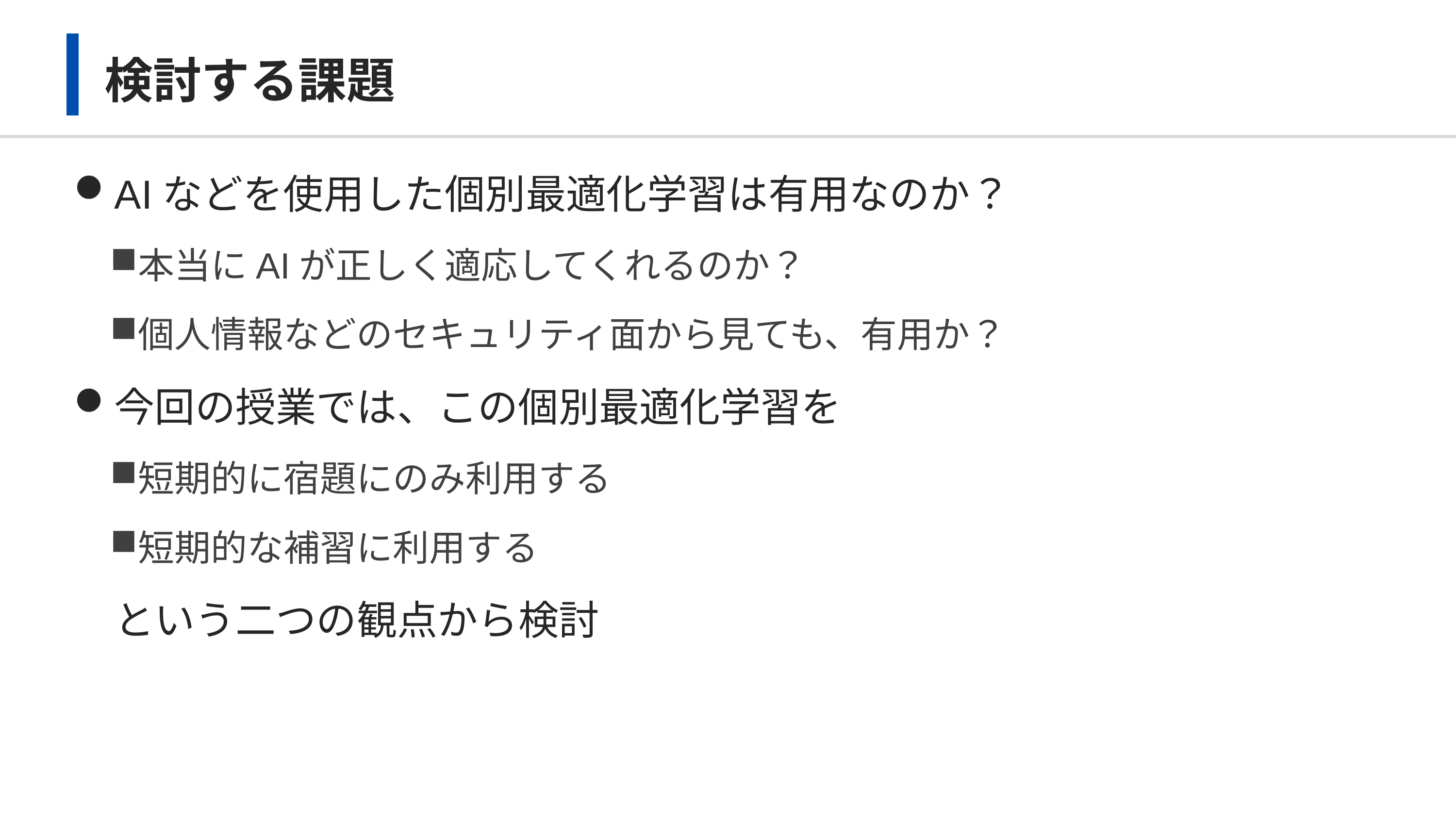

# 検討する課題
AIなどを使用した個別最適化学習は有用なのか？
本当にAIが正しく適応してくれるのか？
個人情報などのセキュリティ面から見ても、有用か？
今回の授業では、この個別最適化学習を
短期的に宿題にのみ利用する
短期的な補習に利用する
　という二つの観点から検討